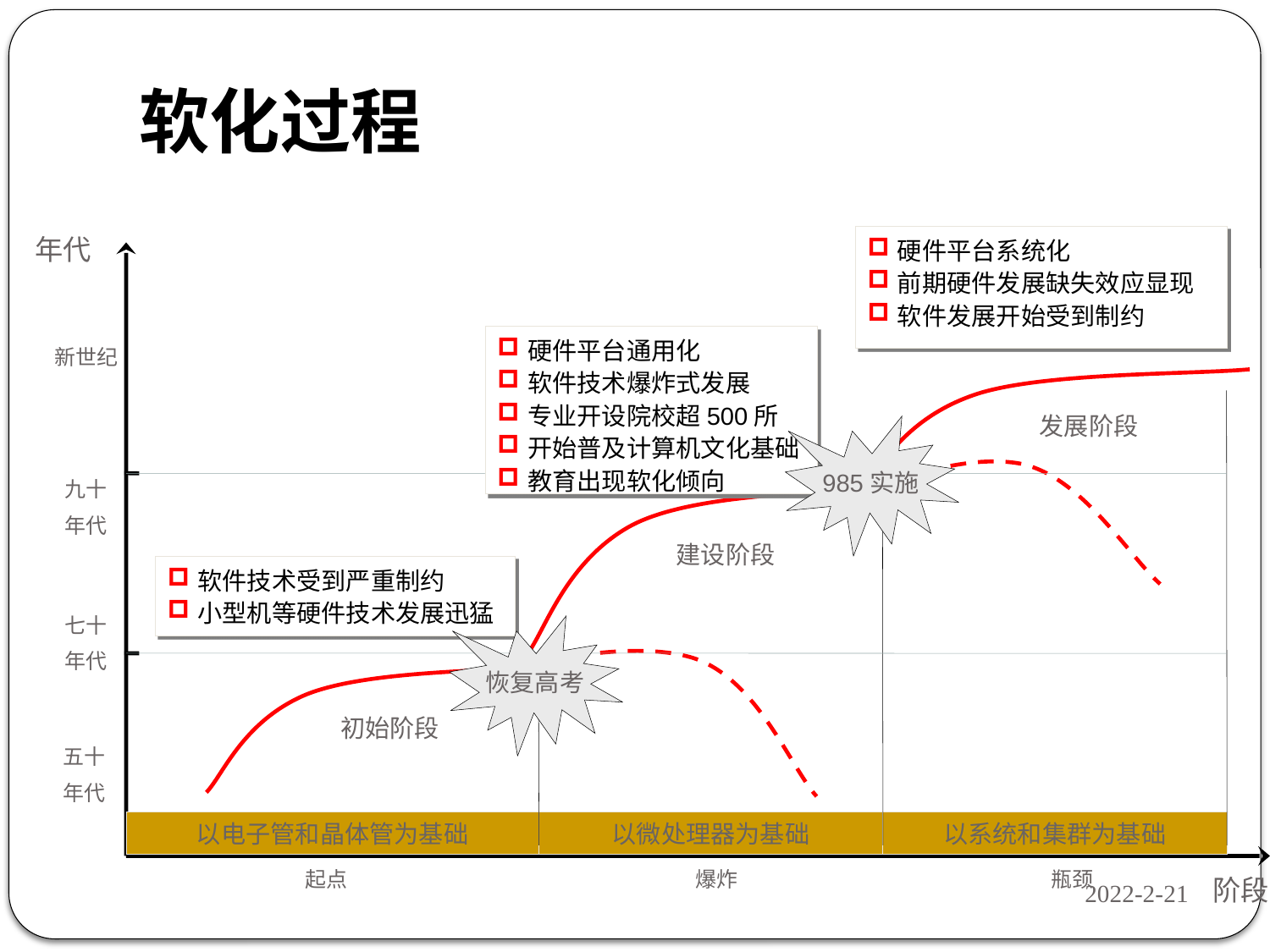

# 软化过程
年代
硬件平台系统化
前期硬件发展缺失效应显现
软件发展开始受到制约

硬件平台通用化
软件技术爆炸式发展
专业开设院校超500所
开始普及计算机文化基础
教育出现软化倾向
新世纪

发展阶段
985实施

九十
年代

建设阶段
软件技术受到严重制约
小型机等硬件技术发展迅猛
七十
年代

恢复高考

初始阶段
五十
年代
以电子管和晶体管为基础
以微处理器为基础
以系统和集群为基础
2022-2-21
起点
爆炸
瓶颈
12
阶段